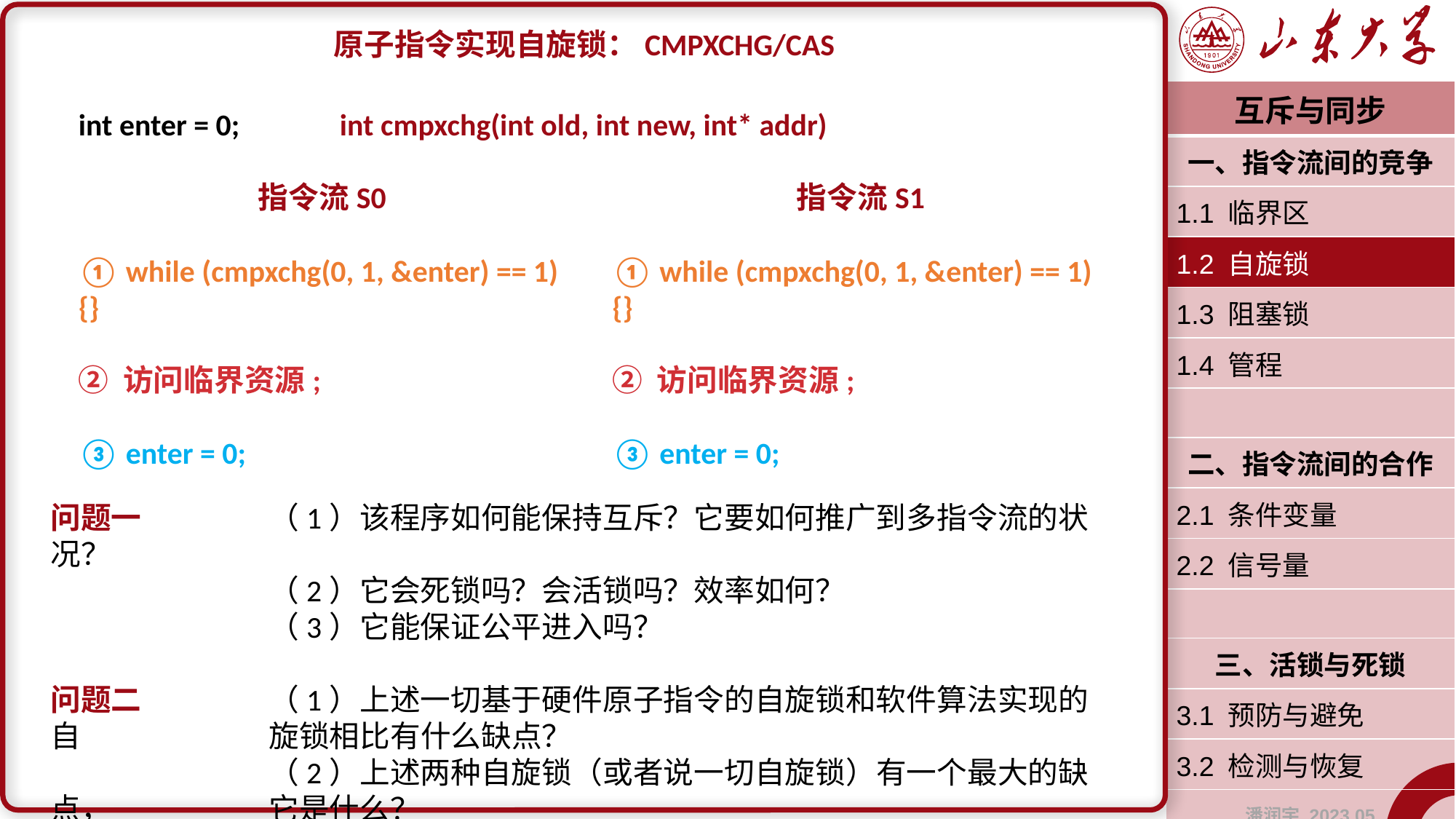

原子指令实现自旋锁：CMPXCHG/CAS

问题一		（1）该程序如何能保持互斥？它要如何推广到多指令流的状况？
		（2）它会死锁吗？会活锁吗？效率如何？
		（3）它能保证公平进入吗？

问题二		（1）上述一切基于硬件原子指令的自旋锁和软件算法实现的自		旋锁相比有什么缺点？
		（2）上述两种自旋锁（或者说一切自旋锁）有一个最大的缺点，		它是什么？
| 互斥与同步 |
| --- |
| 一、指令流间的竞争 |
| 1.1 临界区 |
| 1.2 自旋锁 |
| 1.3 阻塞锁 |
| 1.4 管程 |
|  |
| 二、指令流间的合作 |
| 2.1 条件变量 |
| 2.2 信号量 |
|  |
| 三、活锁与死锁 |
| 3.1 预防与避免 |
| 3.2 检测与恢复 |
| 潘润宇 2023.05 |
int enter = 0;

指令流S0

① while (cmpxchg(0, 1, &enter) == 1) {}

② 访问临界资源;

③ enter = 0;

指令流S1
① while (cmpxchg(0, 1, &enter) == 1) {}

② 访问临界资源;

③ enter = 0;
int cmpxchg(int old, int new, int* addr)